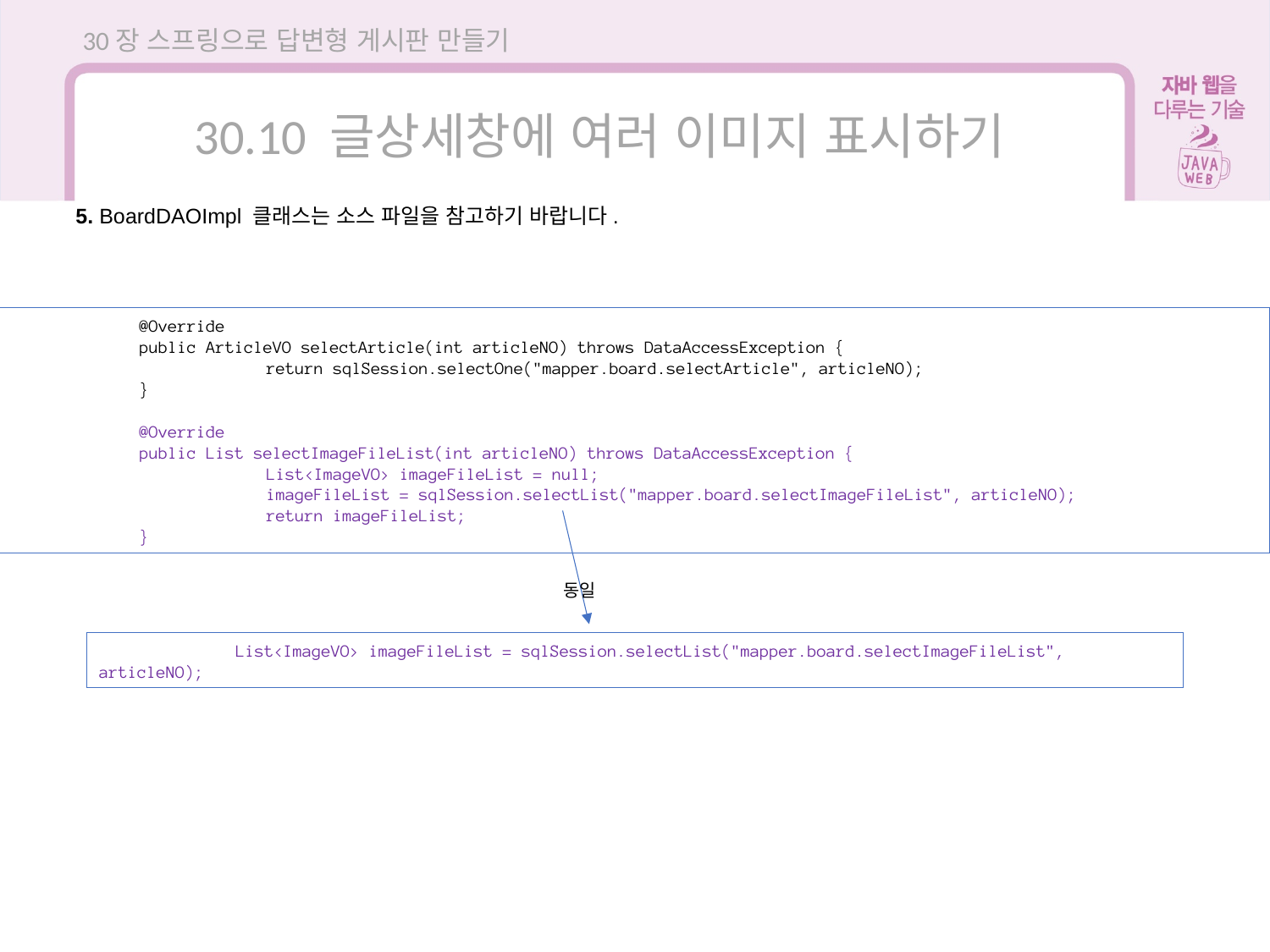

30장 스프링으로 답변형 게시판 만들기
30.10 글상세창에 여러 이미지 표시하기
5. BoardDAOImpl 클래스는 소스 파일을 참고하기 바랍니다.
	@Override
	public ArticleVO selectArticle(int articleNO) throws DataAccessException {
		return sqlSession.selectOne("mapper.board.selectArticle", articleNO);
	}

	@Override
	public List selectImageFileList(int articleNO) throws DataAccessException {
		List<ImageVO> imageFileList = null;
		imageFileList = sqlSession.selectList("mapper.board.selectImageFileList", articleNO);
		return imageFileList;
	}
동일
	 List<ImageVO> imageFileList = sqlSession.selectList("mapper.board.selectImageFileList", articleNO);